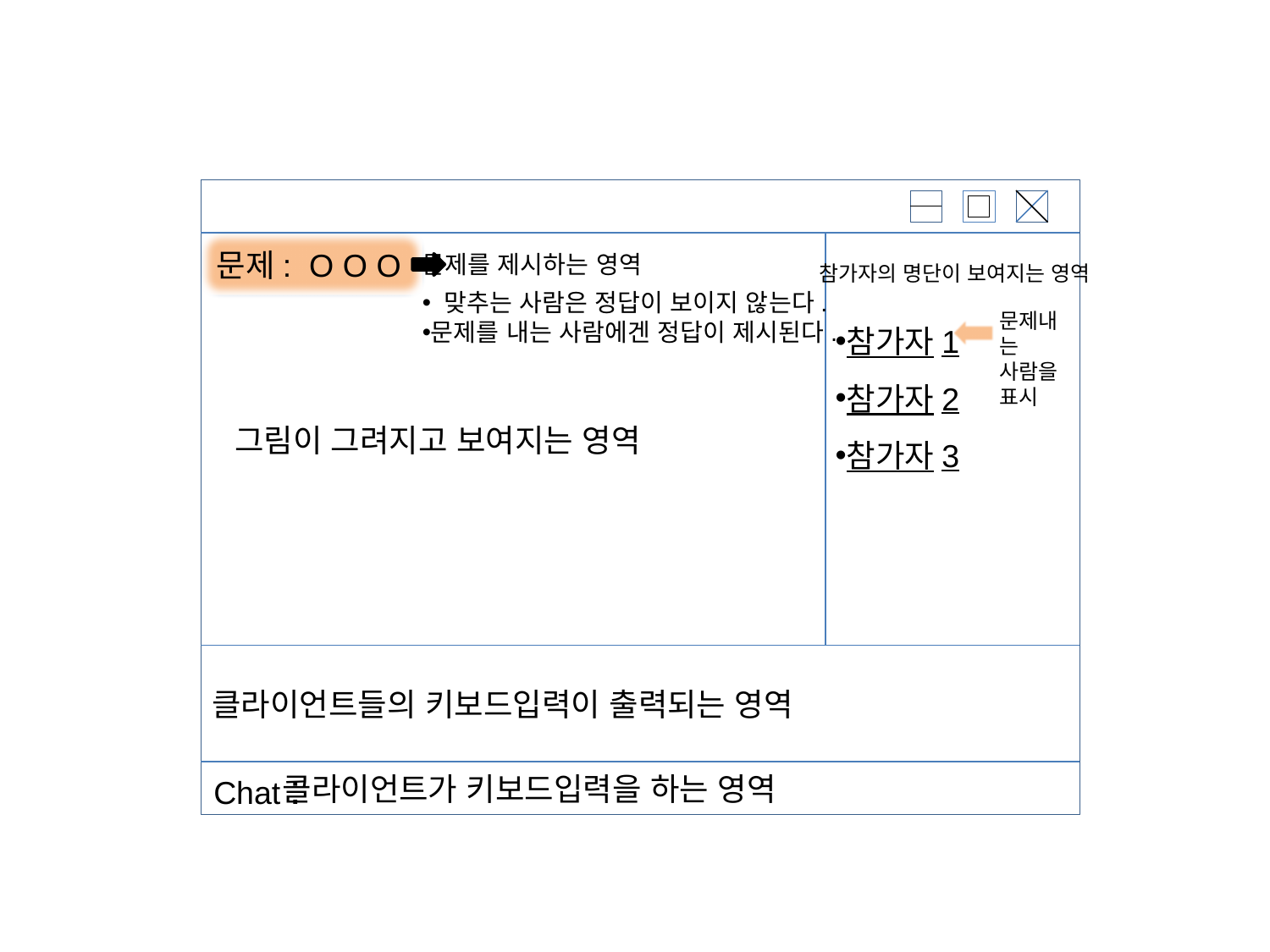

문제:  O O O
문제를 제시하는 영역

 맞추는 사람은 정답이 보이지 않는다.
문제를 내는 사람에겐 정답이 제시된다.

참가자의 명단이 보여지는 영역
참가자1
참가자2
참가자3
문제내는 사람을
표시

그림이 그려지고 보여지는 영역
클라이언트들의 키보드입력이 출력되는 영역
Chat :
클라이언트가 키보드입력을 하는 영역